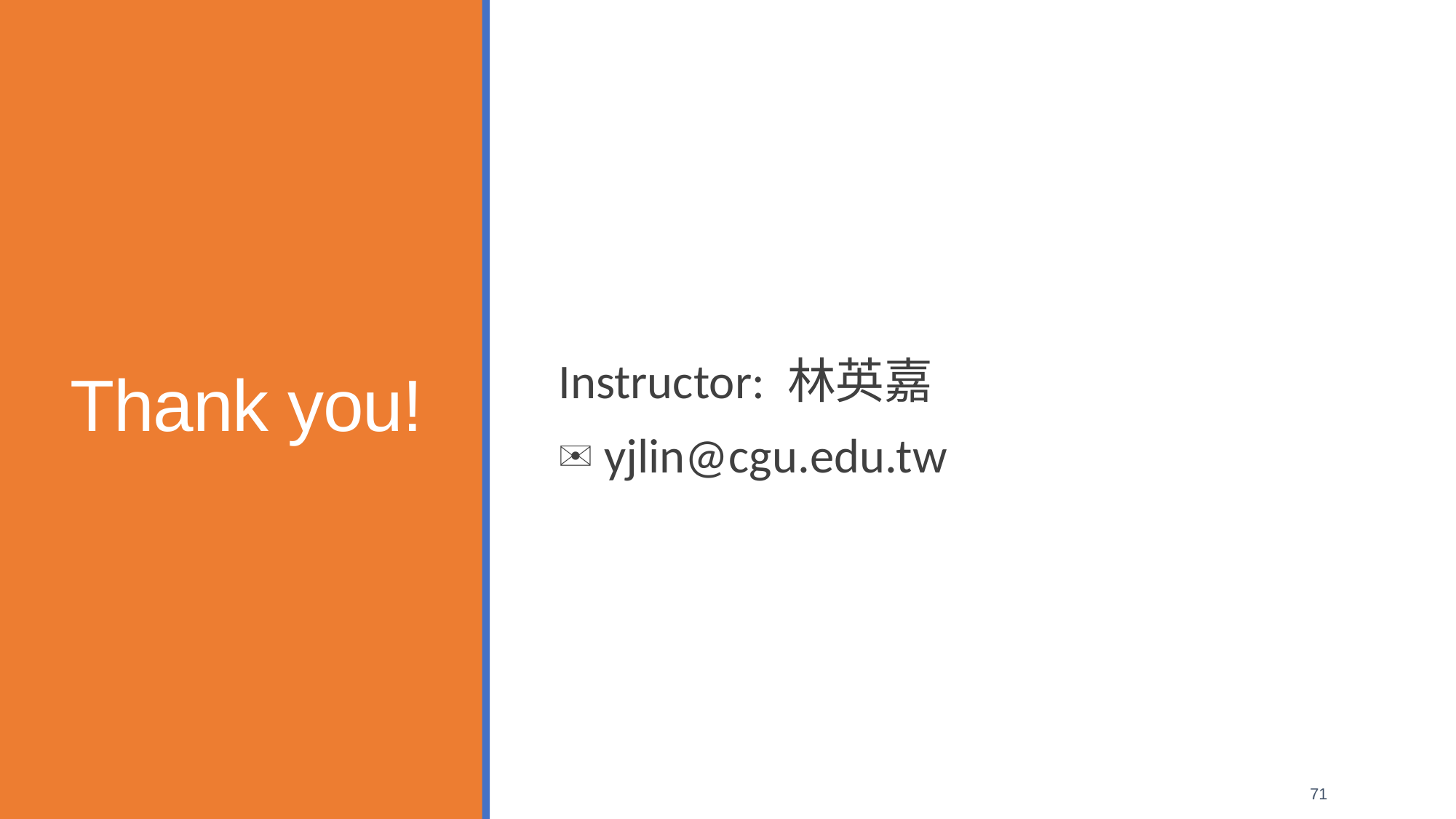

Instructor: 林英嘉
 ✉️ yjlin@cgu.edu.tw
# Thank you!
71